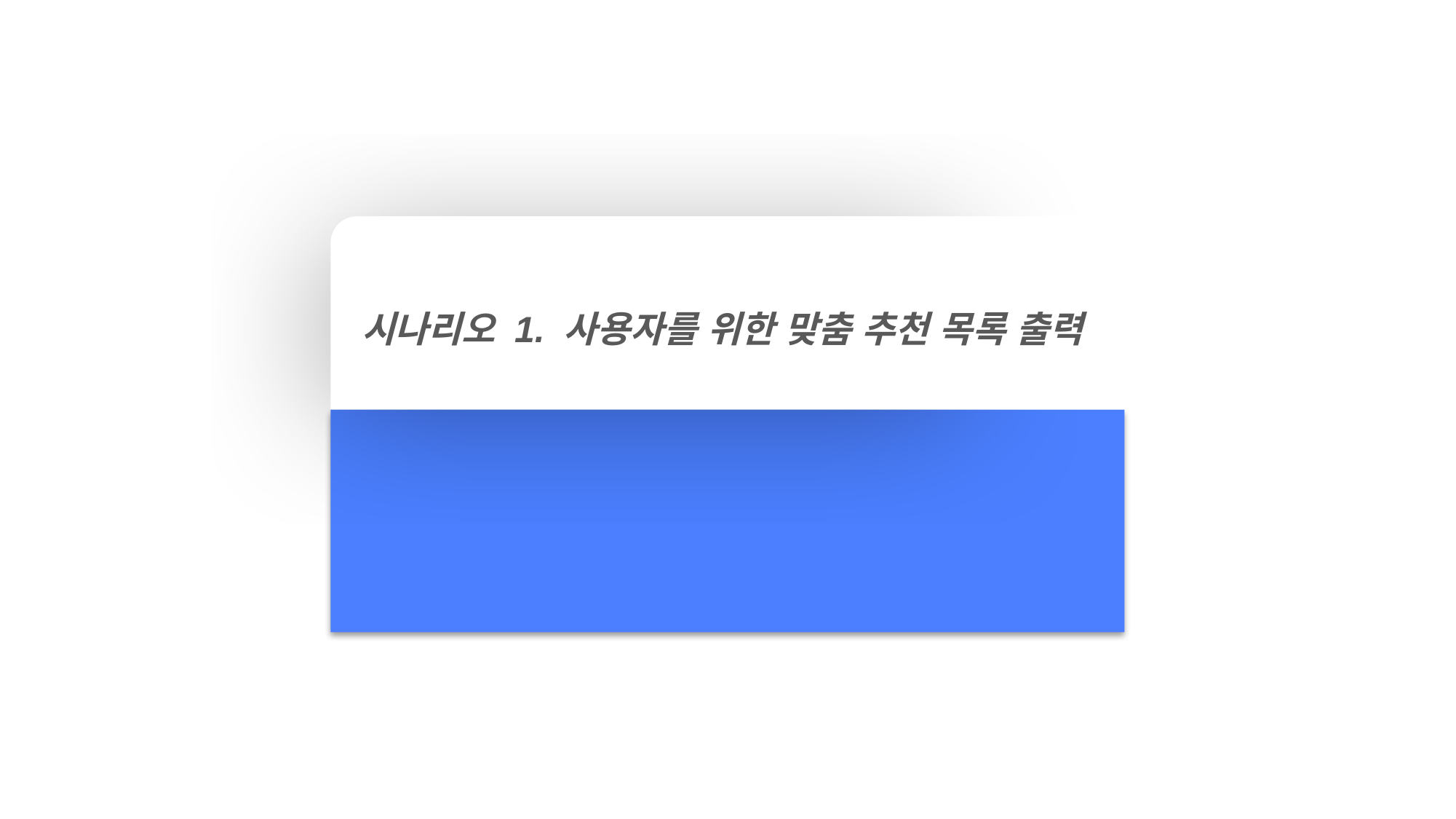

시나리오 1. 사용자를 위한 맞춤 추천 목록 출력